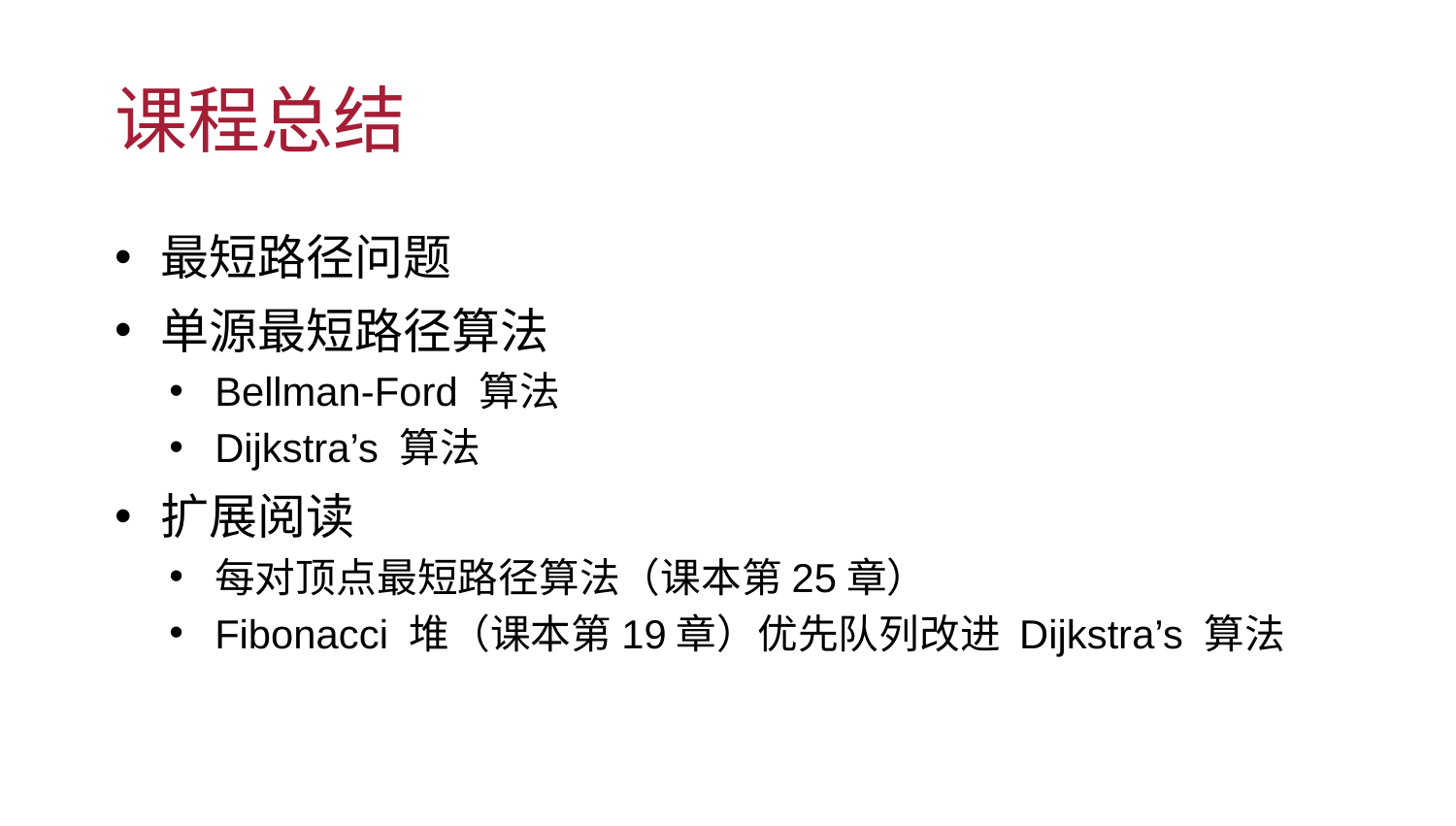

# 课程总结
最短路径问题
单源最短路径算法
Bellman-Ford 算法
Dijkstra’s 算法
扩展阅读
每对顶点最短路径算法（课本第25章）
Fibonacci 堆（课本第19章）优先队列改进 Dijkstra’s 算法